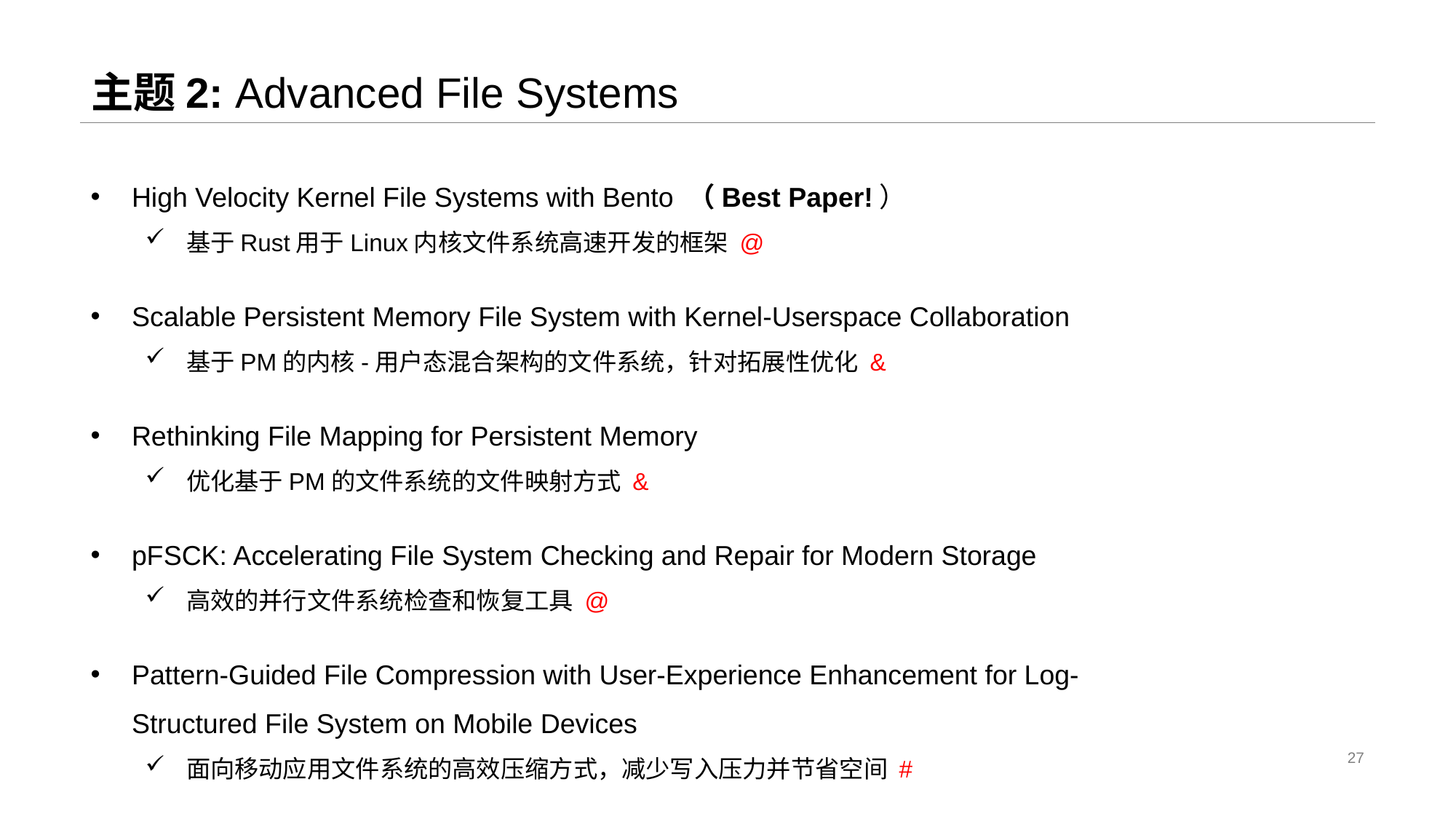

# 主题2: Advanced File Systems
High Velocity Kernel File Systems with Bento （Best Paper!）
基于Rust用于Linux内核文件系统高速开发的框架 @
Scalable Persistent Memory File System with Kernel-Userspace Collaboration
基于PM的内核-用户态混合架构的文件系统，针对拓展性优化 &
Rethinking File Mapping for Persistent Memory
优化基于PM的文件系统的文件映射方式 &
pFSCK: Accelerating File System Checking and Repair for Modern Storage
高效的并行文件系统检查和恢复工具 @
Pattern-Guided File Compression with User-Experience Enhancement for Log-Structured File System on Mobile Devices
面向移动应用文件系统的高效压缩方式，减少写入压力并节省空间 #
27